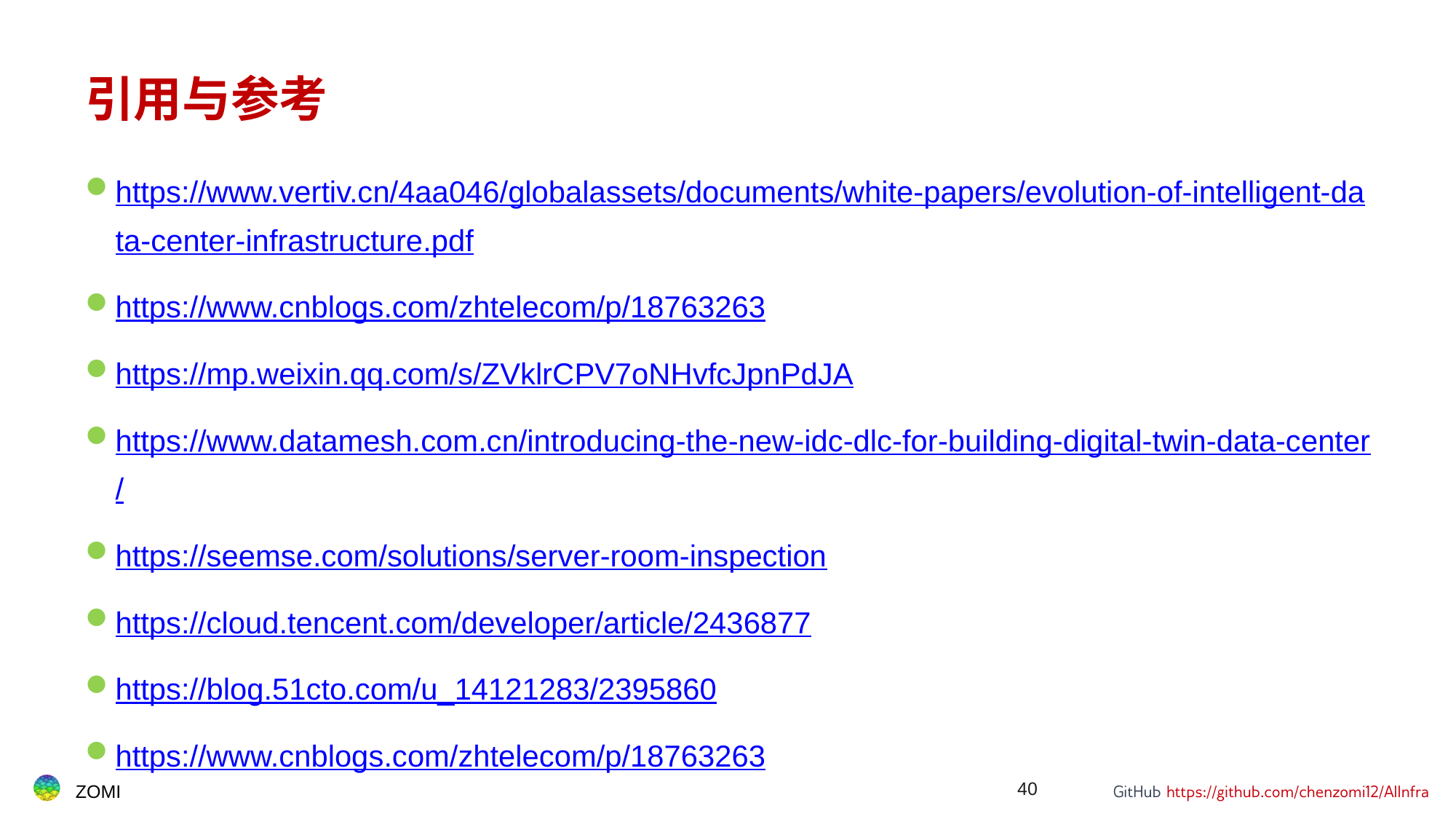

# 引用与参考
https://www.vertiv.cn/4aa046/globalassets/documents/white-papers/evolution-of-intelligent-data-center-infrastructure.pdf
https://www.cnblogs.com/zhtelecom/p/18763263
https://mp.weixin.qq.com/s/ZVklrCPV7oNHvfcJpnPdJA
https://www.datamesh.com.cn/introducing-the-new-idc-dlc-for-building-digital-twin-data-center/
https://seemse.com/solutions/server-room-inspection
https://cloud.tencent.com/developer/article/2436877
https://blog.51cto.com/u_14121283/2395860
https://www.cnblogs.com/zhtelecom/p/18763263